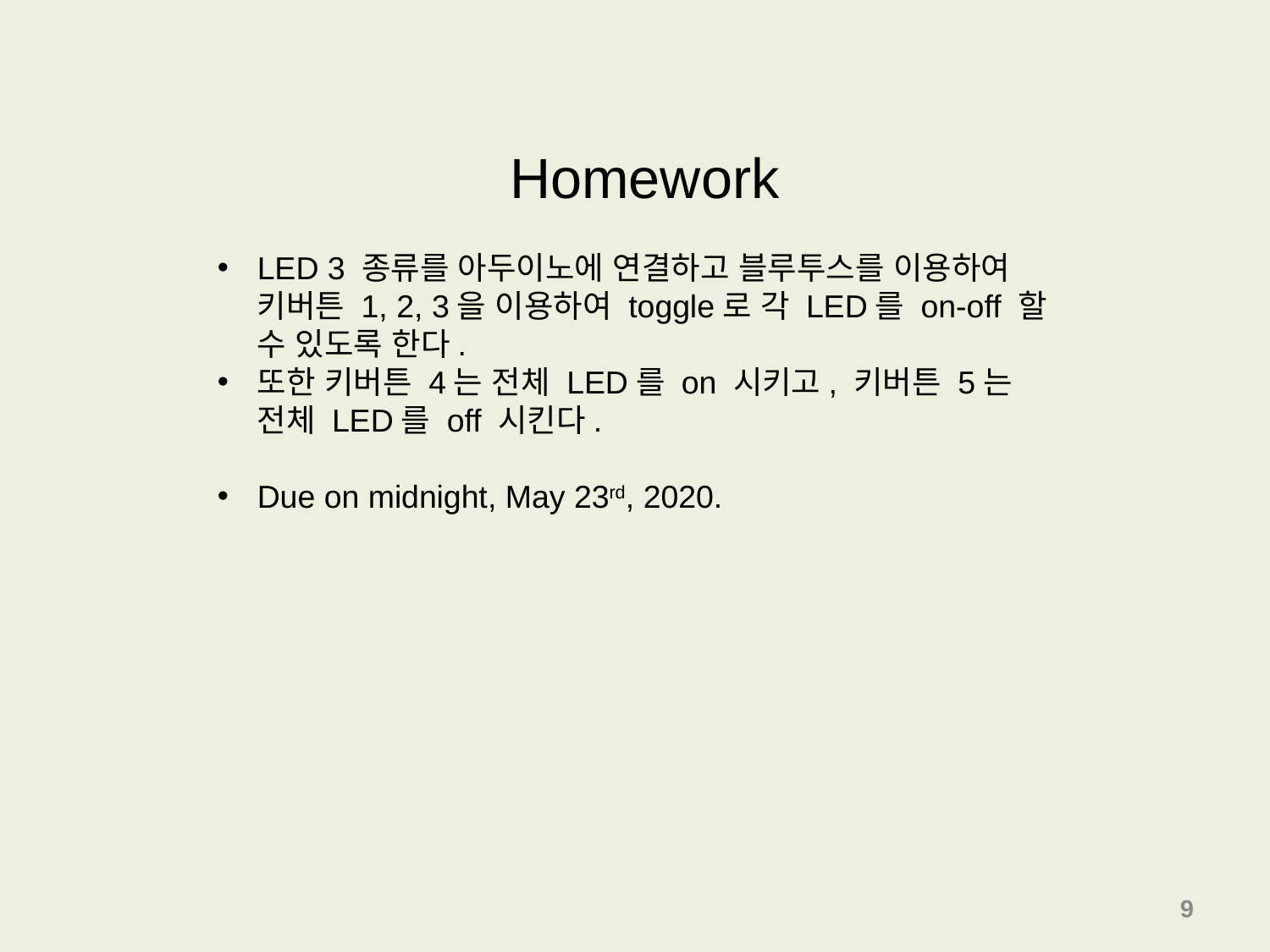

Homework

LED 3 종류를 아두이노에 연결하고 블루투스를 이용하여 키버튼 1, 2, 3을 이용하여 toggle로 각 LED를 on-off 할 수 있도록 한다.
또한 키버튼 4는 전체 LED를 on 시키고, 키버튼 5는 전체 LED를 off 시킨다.

Due on midnight, May 23rd, 2020.
9